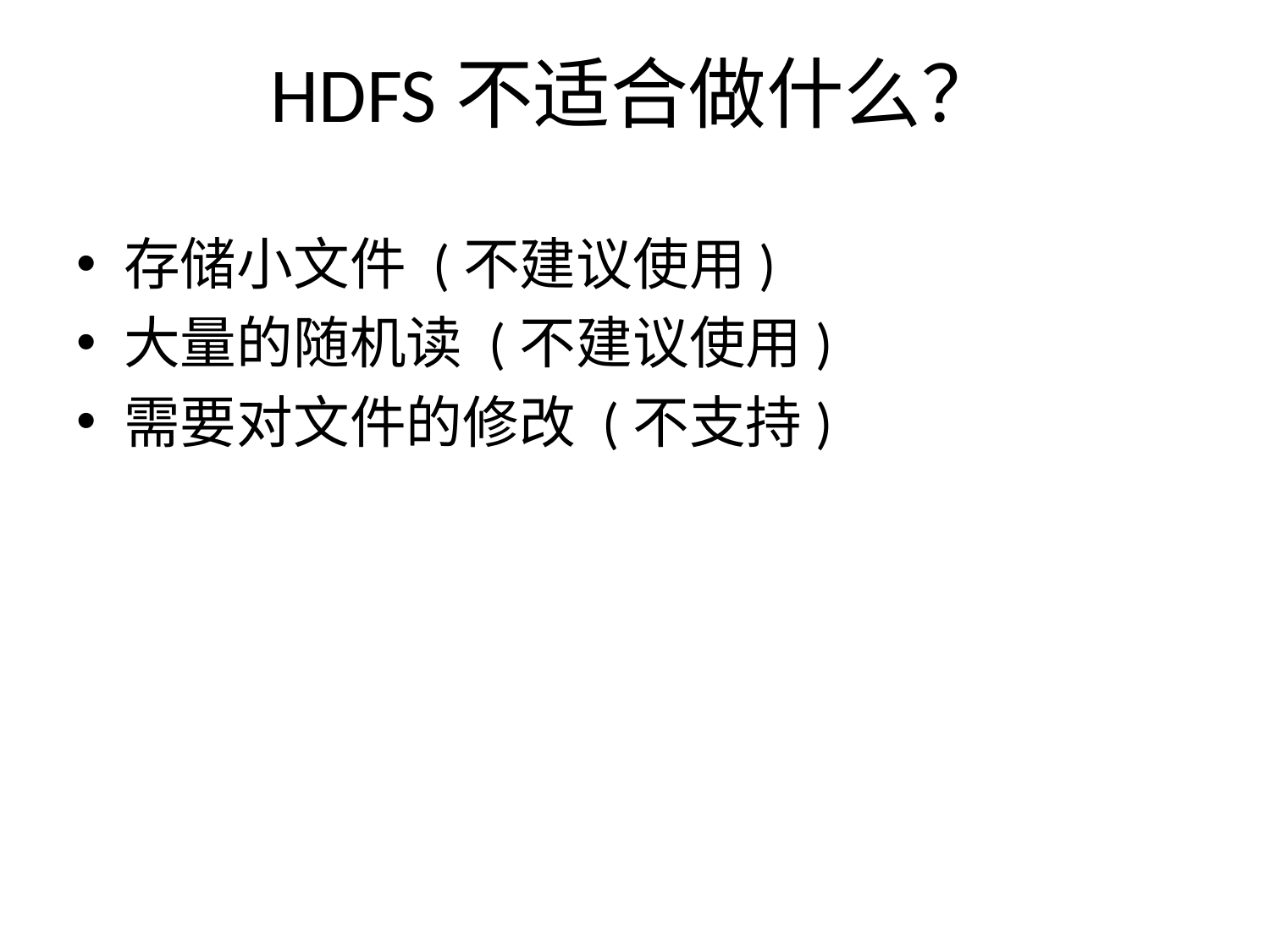

# HDFS不适合做什么？
存储小文件 (不建议使用)
大量的随机读 (不建议使用)
需要对文件的修改 (不支持)